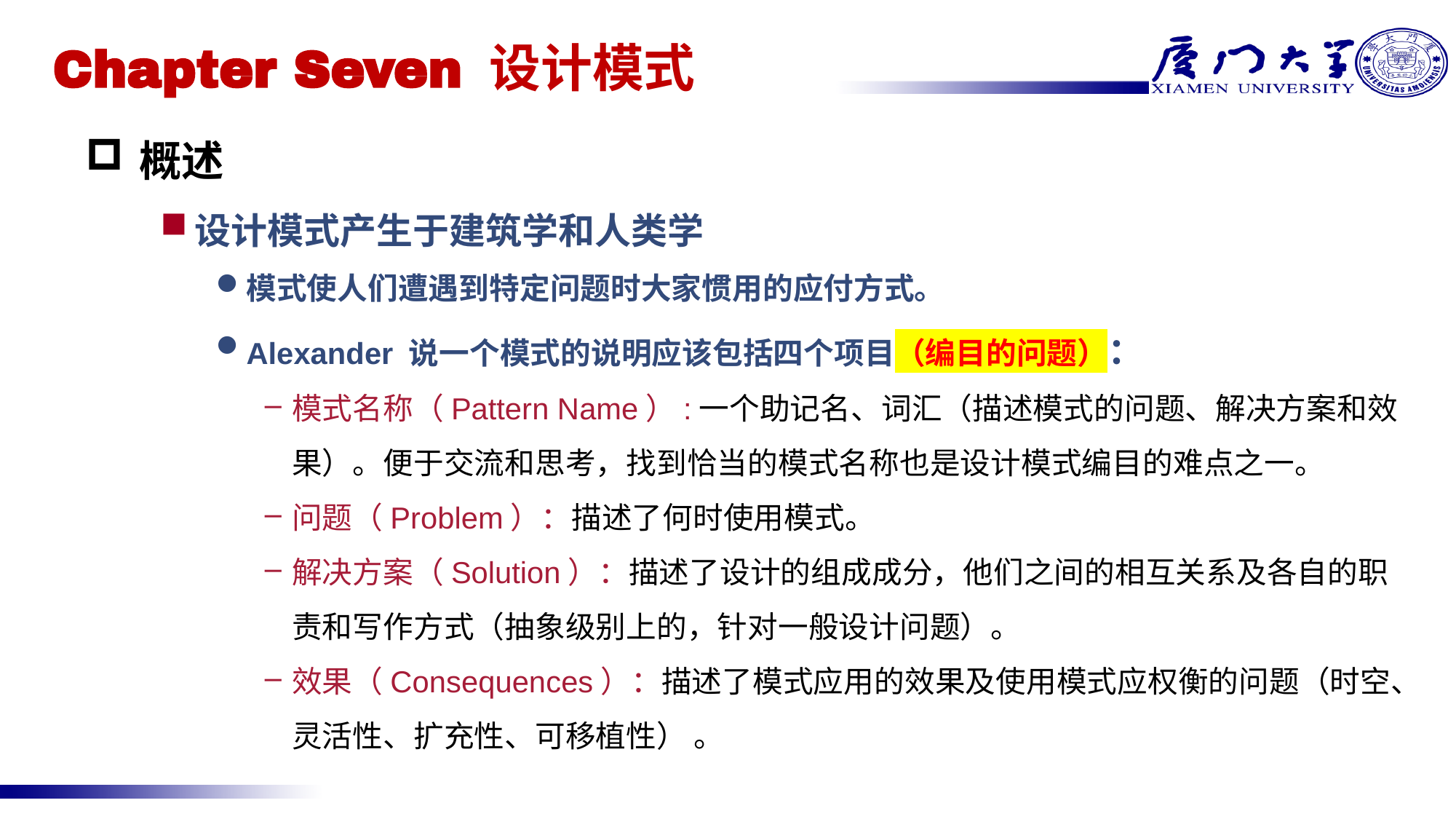

# Chapter Seven 设计模式
概述
设计模式产生于建筑学和人类学
模式使人们遭遇到特定问题时大家惯用的应付方式。
Alexander 说一个模式的说明应该包括四个项目（编目的问题）：
模式名称（Pattern Name）:一个助记名、词汇（描述模式的问题、解决方案和效果）。便于交流和思考，找到恰当的模式名称也是设计模式编目的难点之一。
问题（Problem）：描述了何时使用模式。
解决方案（Solution）：描述了设计的组成成分，他们之间的相互关系及各自的职责和写作方式（抽象级别上的，针对一般设计问题）。
效果（Consequences）：描述了模式应用的效果及使用模式应权衡的问题（时空、灵活性、扩充性、可移植性） 。